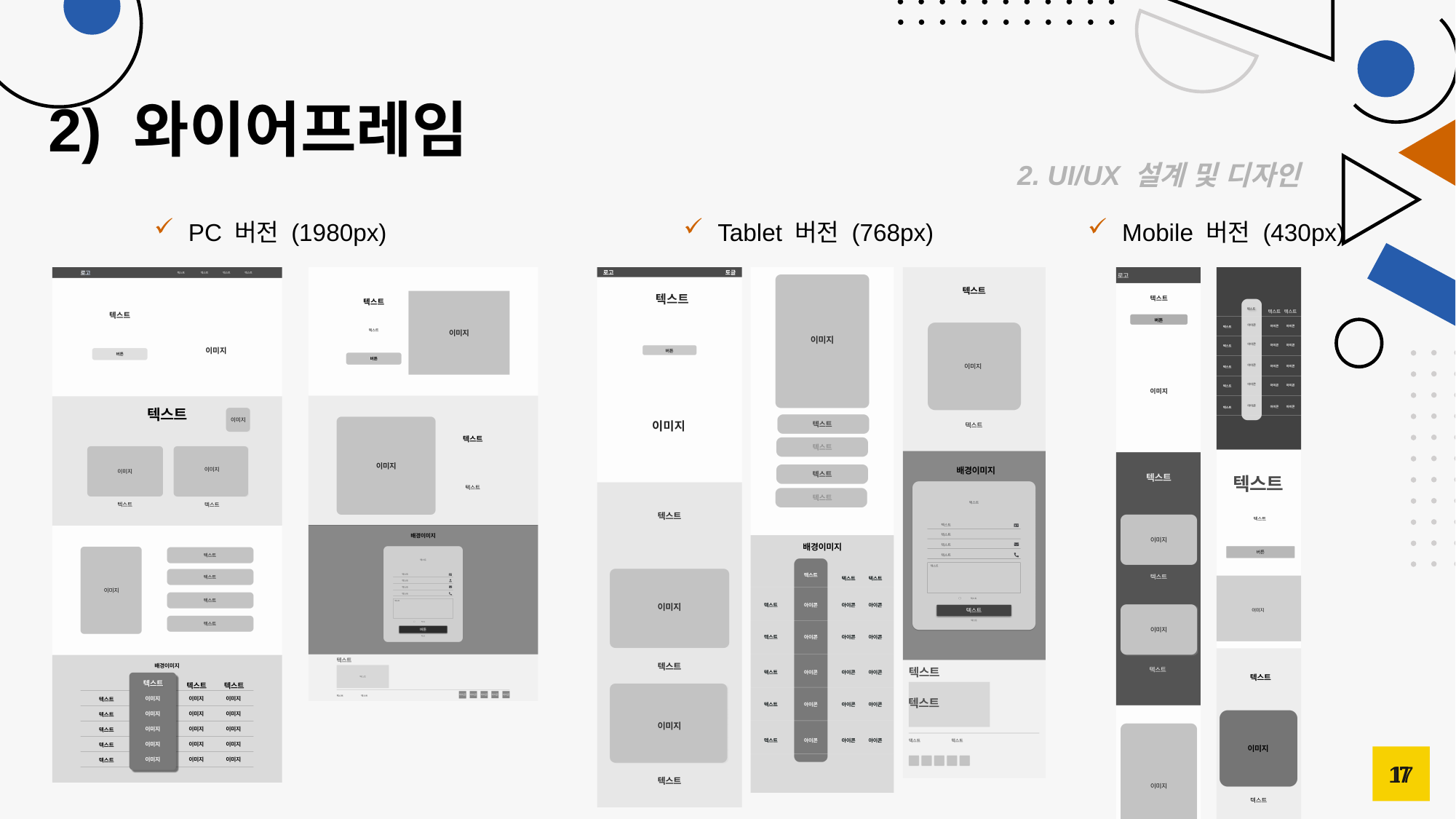

# 2) 와이어프레임
2. UI/UX 설계 및 디자인

17